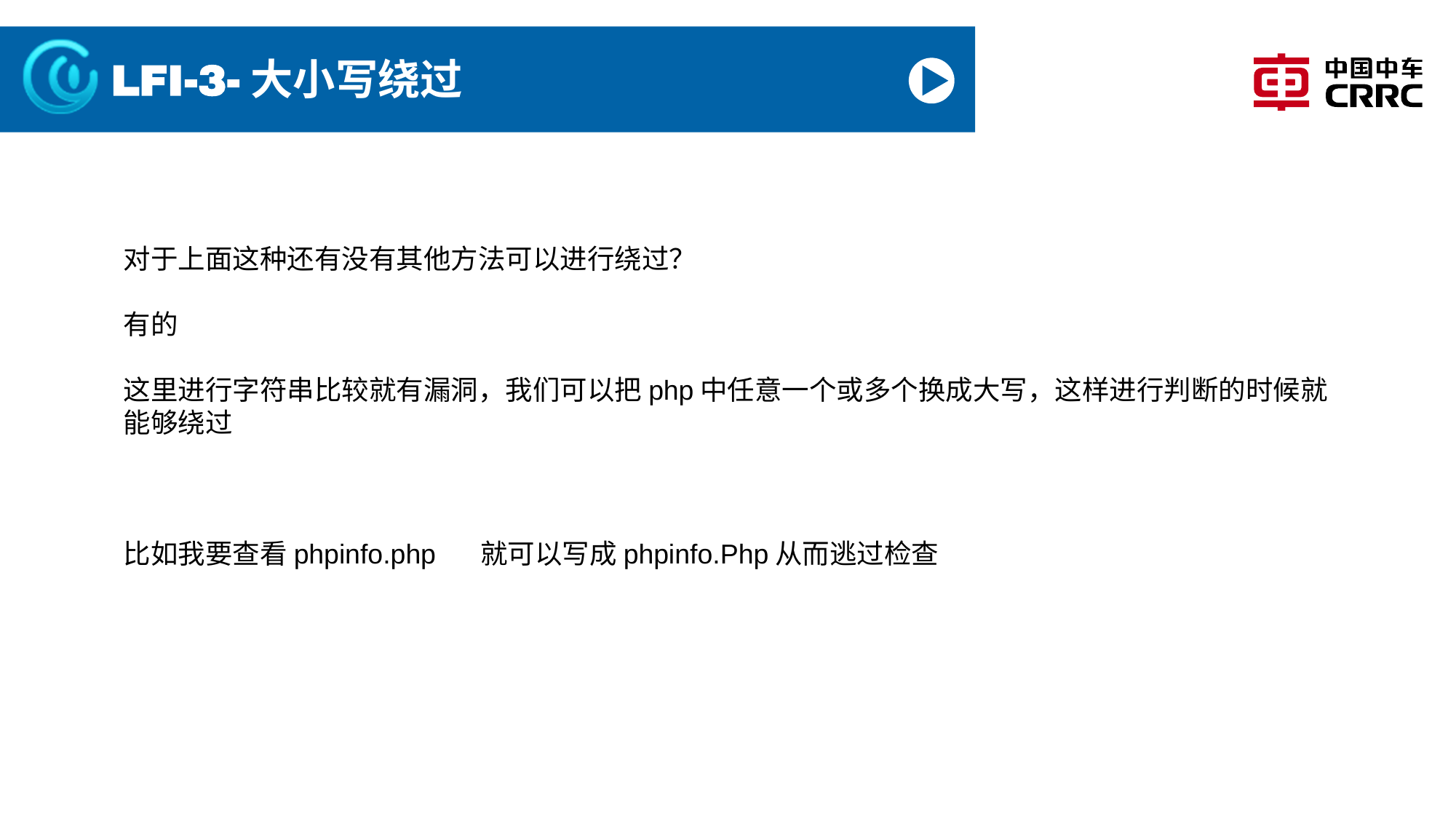

# LFI-3-大小写绕过
对于上面这种还有没有其他方法可以进行绕过？

有的

这里进行字符串比较就有漏洞，我们可以把php中任意一个或多个换成大写，这样进行判断的时候就能够绕过

比如我要查看phpinfo.php     就可以写成phpinfo.Php从而逃过检查
33